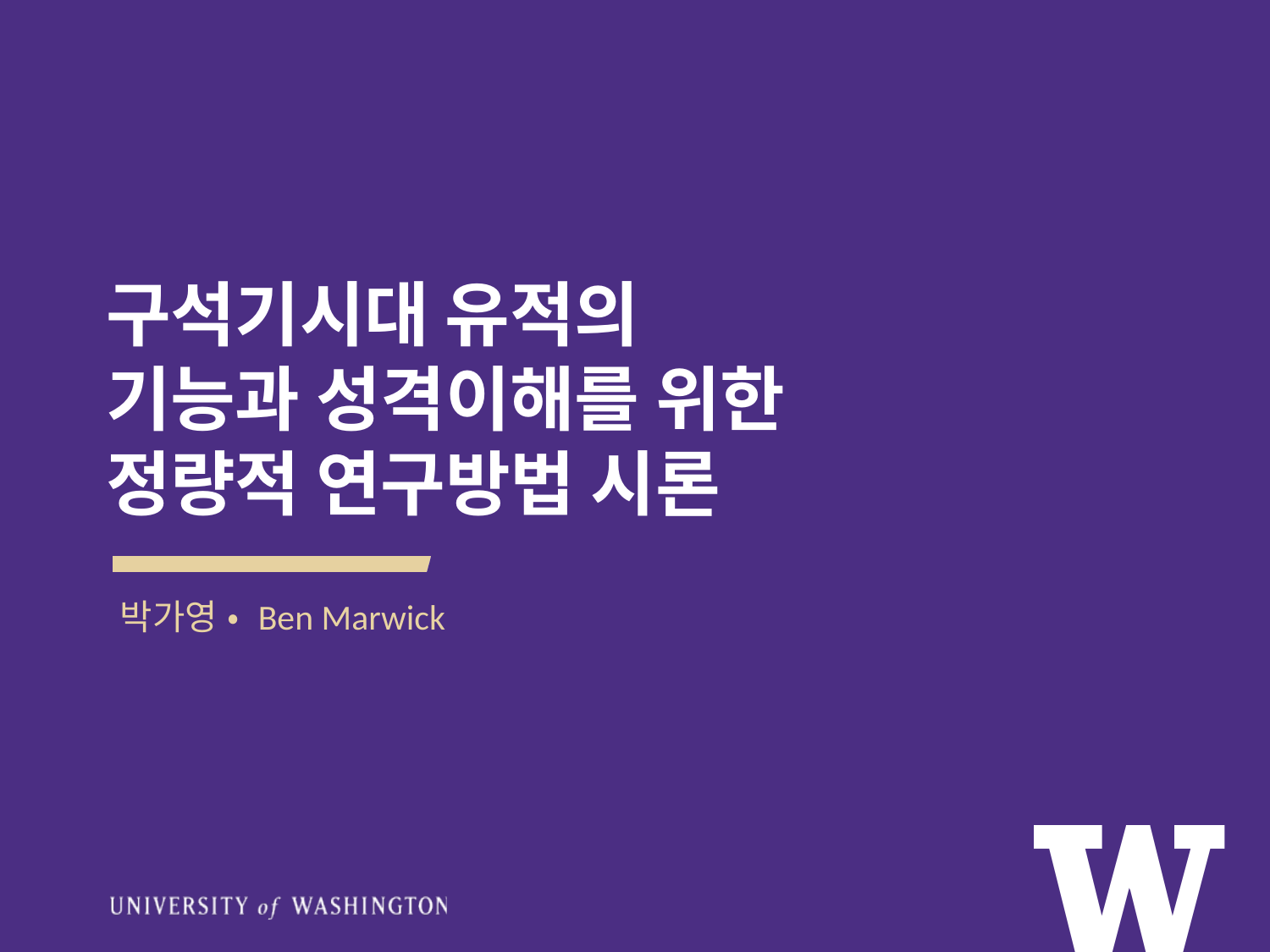

# 구석기시대 유적의 기능과 성격이해를 위한 정량적 연구방법 시론
박가영 • Ben Marwick